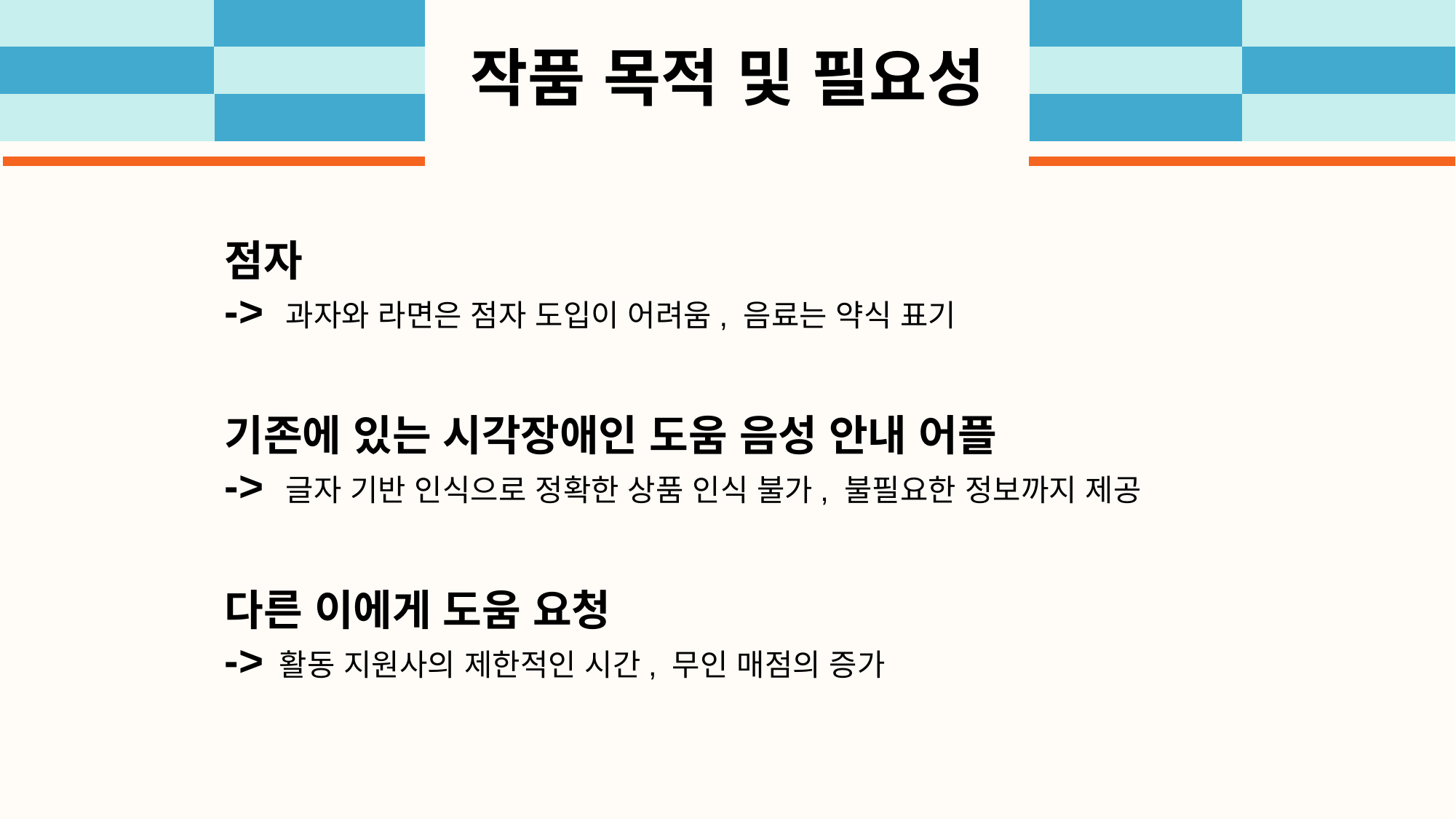

# 작품 목적 및 필요성
점자
-> 과자와 라면은 점자 도입이 어려움, 음료는 약식 표기

기존에 있는 시각장애인 도움 음성 안내 어플
-> 글자 기반 인식으로 정확한 상품 인식 불가, 불필요한 정보까지 제공

다른 이에게 도움 요청
-> 활동 지원사의 제한적인 시간, 무인 매점의 증가